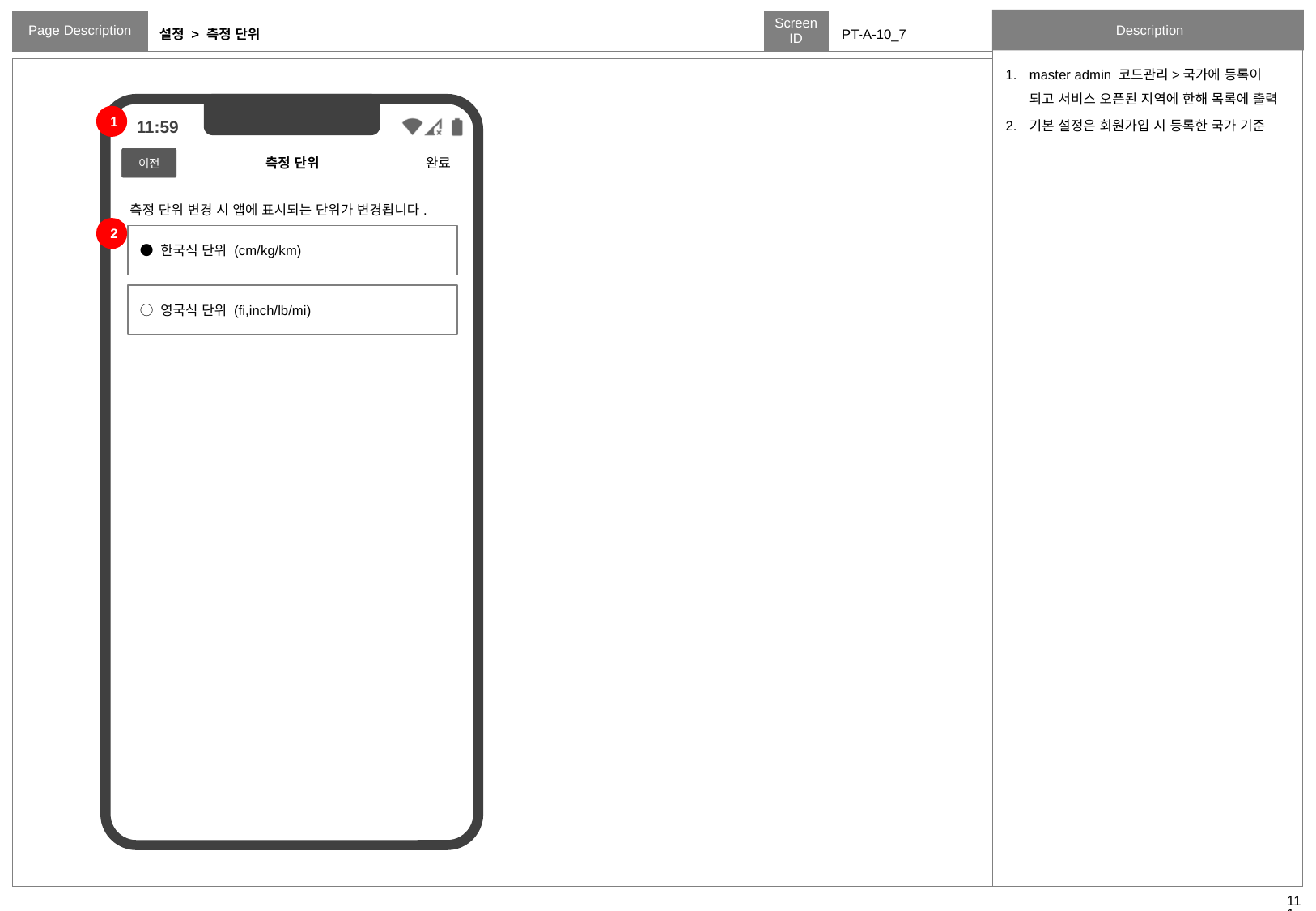

# 설정 > 측정 단위
PT-A-10_7
master admin 코드관리>국가에 등록이 되고 서비스 오픈된 지역에 한해 목록에 출력
기본 설정은 회원가입 시 등록한 국가 기준
1
완료
이전
측정 단위
<
측정 단위 변경 시 앱에 표시되는 단위가 변경됩니다.
2

● 한국식 단위 (cm/kg/km)

○ 영국식 단위 (fi,inch/lb/mi)